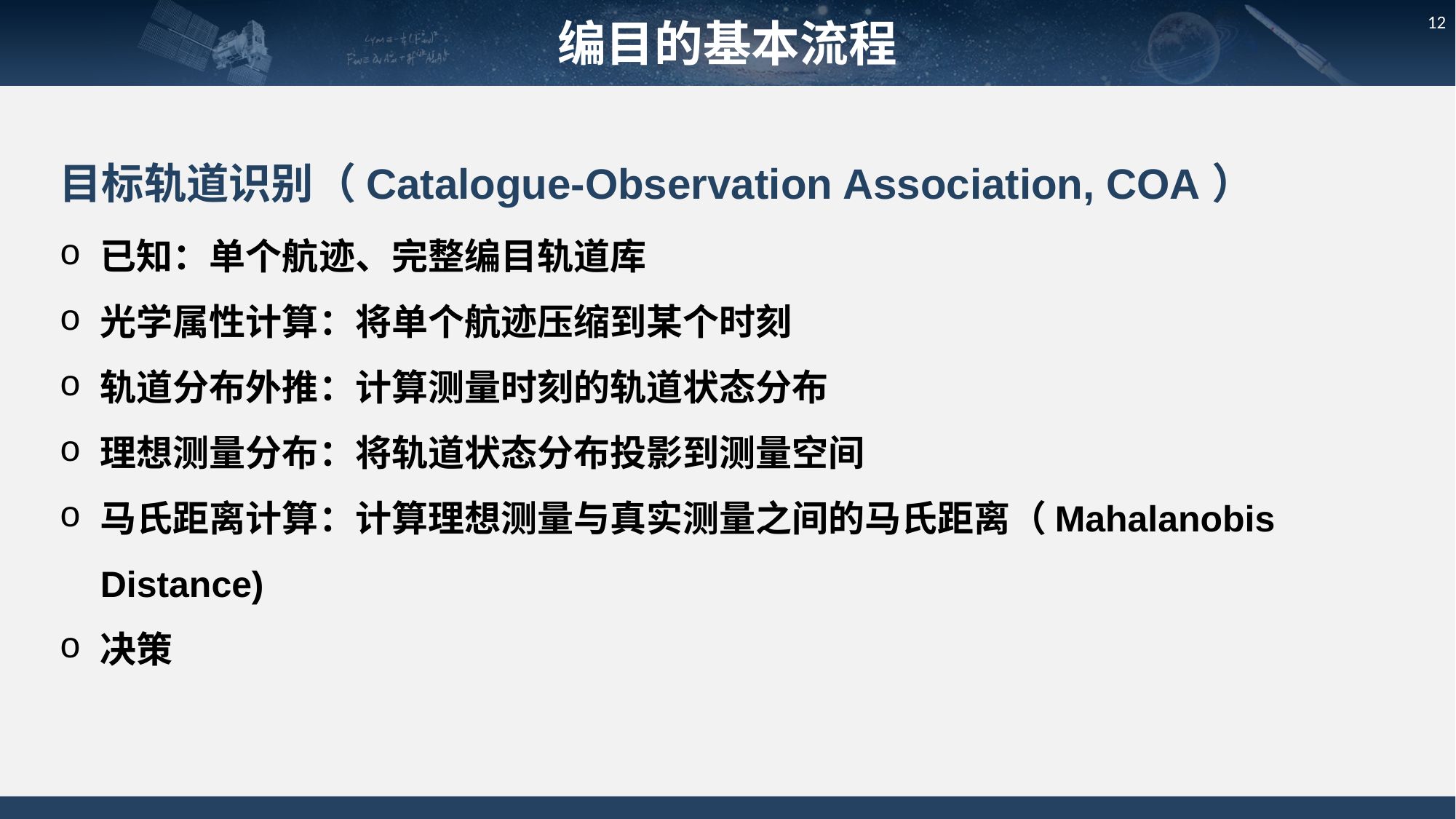

编目的基本流程
12
目标轨道识别（Catalogue-Observation Association, COA）
已知：单个航迹、完整编目轨道库
光学属性计算：将单个航迹压缩到某个时刻
轨道分布外推：计算测量时刻的轨道状态分布
理想测量分布：将轨道状态分布投影到测量空间
马氏距离计算：计算理想测量与真实测量之间的马氏距离（Mahalanobis Distance)
决策